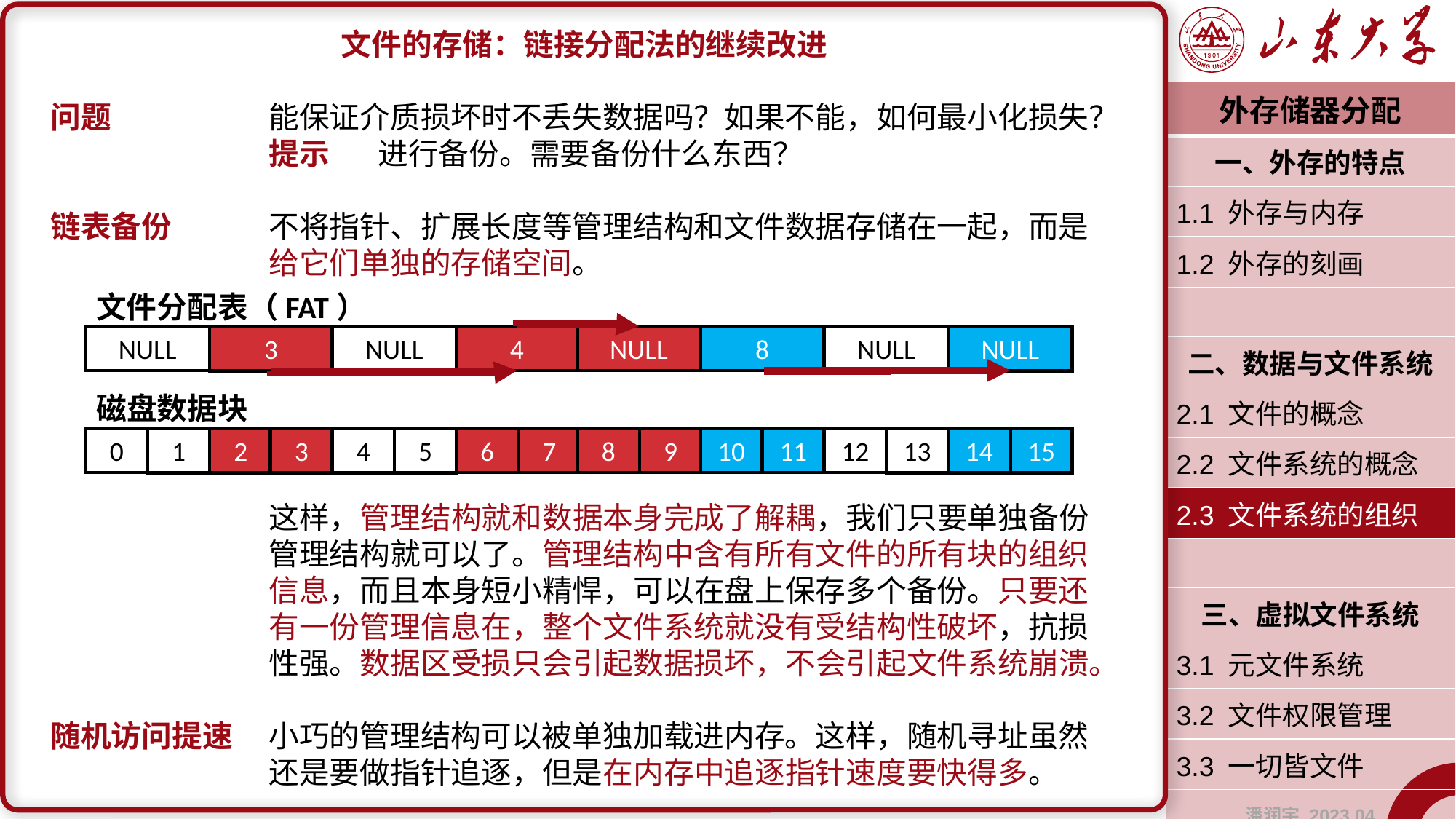

文件的存储：链接分配法的继续改进

问题		能保证介质损坏时不丢失数据吗？如果不能，如何最小化损失？
		提示	进行备份。需要备份什么东西？

链表备份	不将指针、扩展长度等管理结构和文件数据存储在一起，而是		给它们单独的存储空间。

		这样，管理结构就和数据本身完成了解耦，我们只要单独备份		管理结构就可以了。管理结构中含有所有文件的所有块的组织		信息，而且本身短小精悍，可以在盘上保存多个备份。只要还		有一份管理信息在，整个文件系统就没有受结构性破坏，抗损		性强。数据区受损只会引起数据损坏，不会引起文件系统崩溃。

随机访问提速	小巧的管理结构可以被单独加载进内存。这样，随机寻址虽然		还是要做指针追逐，但是在内存中追逐指针速度要快得多。
| 外存储器分配 |
| --- |
| 一、外存的特点 |
| 1.1 外存与内存 |
| 1.2 外存的刻画 |
|  |
| 二、数据与文件系统 |
| 2.1 文件的概念 |
| 2.2 文件系统的概念 |
| 2.3 文件系统的组织 |
|  |
| 三、虚拟文件系统 |
| 3.1 元文件系统 |
| 3.2 文件权限管理 |
| 3.3 一切皆文件 |
| 潘润宇 2023.04 |
文件分配表（FAT）
4
NULL
8
NULL
NULL
3
NULL
NULL
磁盘数据块
6
7
8
9
10
11
12
0
1
2
3
4
5
13
14
15